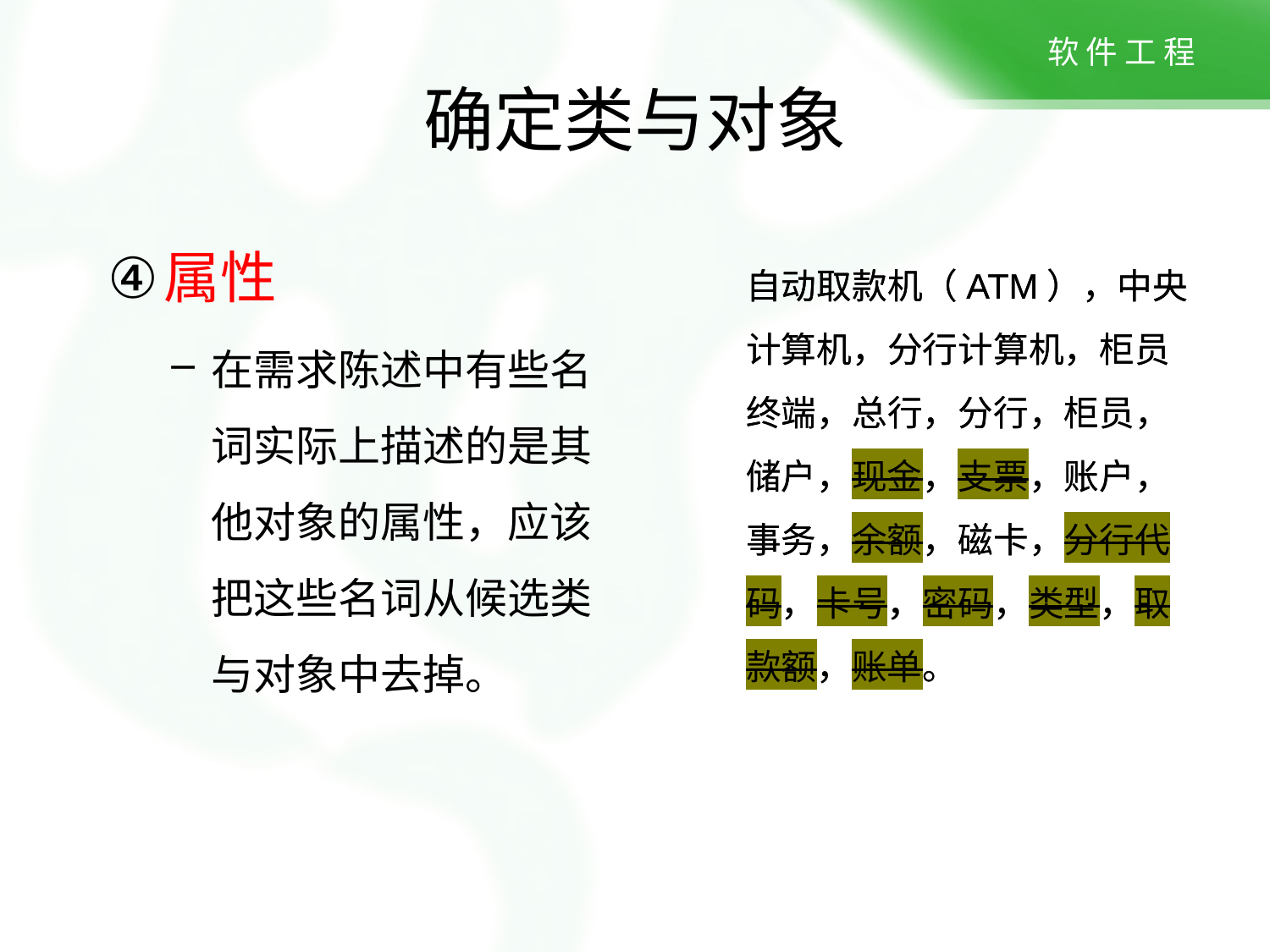

确定类与对象
属性
在需求陈述中有些名词实际上描述的是其他对象的属性，应该把这些名词从候选类与对象中去掉。
自动取款机（ATM），中央计算机，分行计算机，柜员终端，总行，分行，柜员，储户，现金，支票，账户，事务，余额，磁卡，分行代码，卡号，密码，类型，取款额，账单。

自动取款机（ATM），中央计算机，分行计算机，柜员终端，总行，分行，柜员，储户，现金，支票，账户，事务，余额，磁卡，分行代码，卡号，密码，类型，取款额，账单。